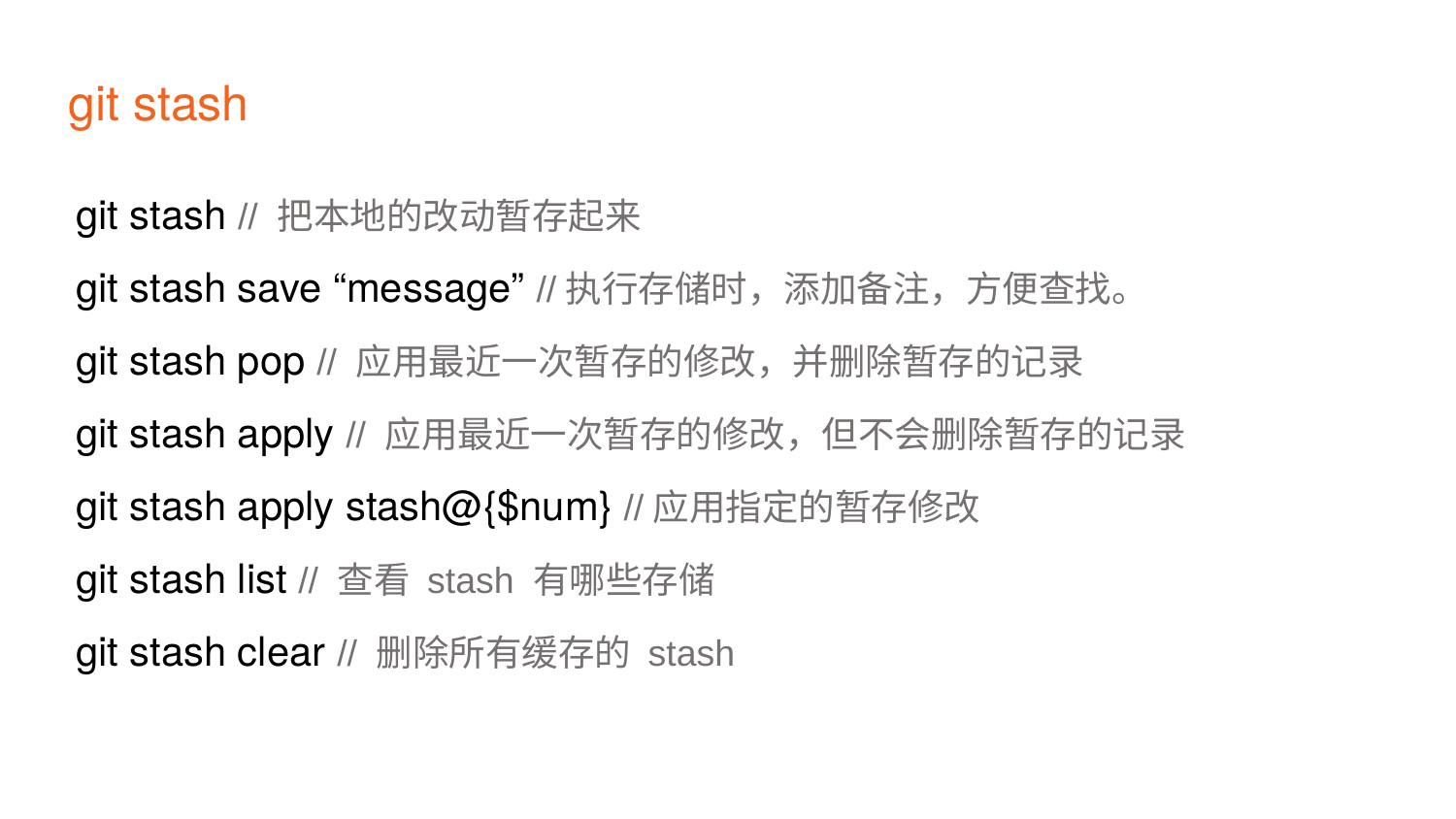

git stash
git stash // 把本地的改动暂存起来
git stash save “message” //执行存储时，添加备注，方便查找。
git stash pop // 应用最近一次暂存的修改，并删除暂存的记录
git stash apply // 应用最近一次暂存的修改，但不会删除暂存的记录
git stash apply stash@{$num} //应用指定的暂存修改
git stash list // 查看 stash 有哪些存储
git stash clear // 删除所有缓存的 stash